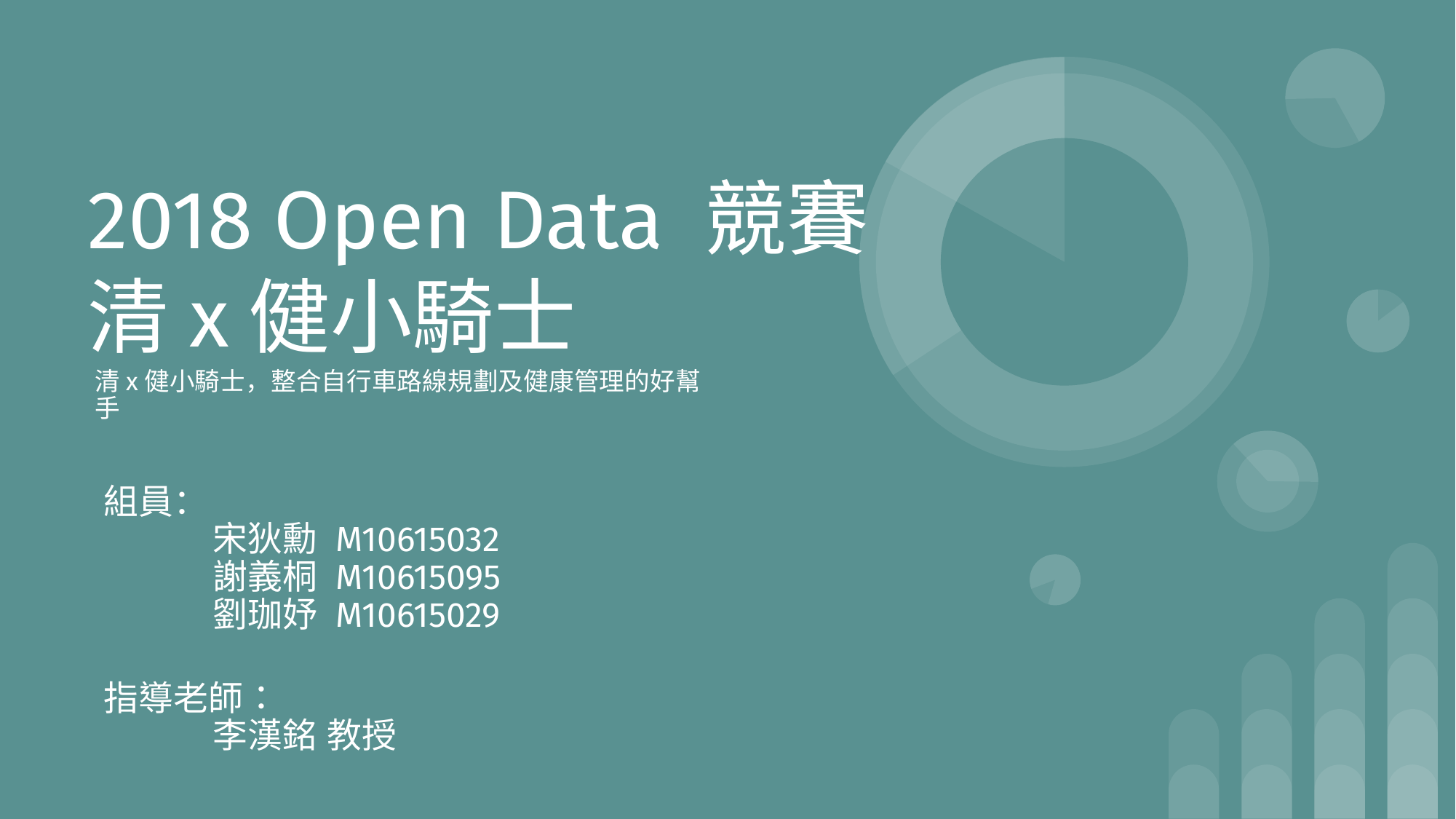

# 2018 Open Data 競賽
清x健小騎士
清x健小騎士，整合自行車路線規劃及健康管理的好幫手
組員：
宋狄勳 M10615032
謝義桐 M10615095
劉珈妤 M10615029
指導老師：
李漢銘 教授